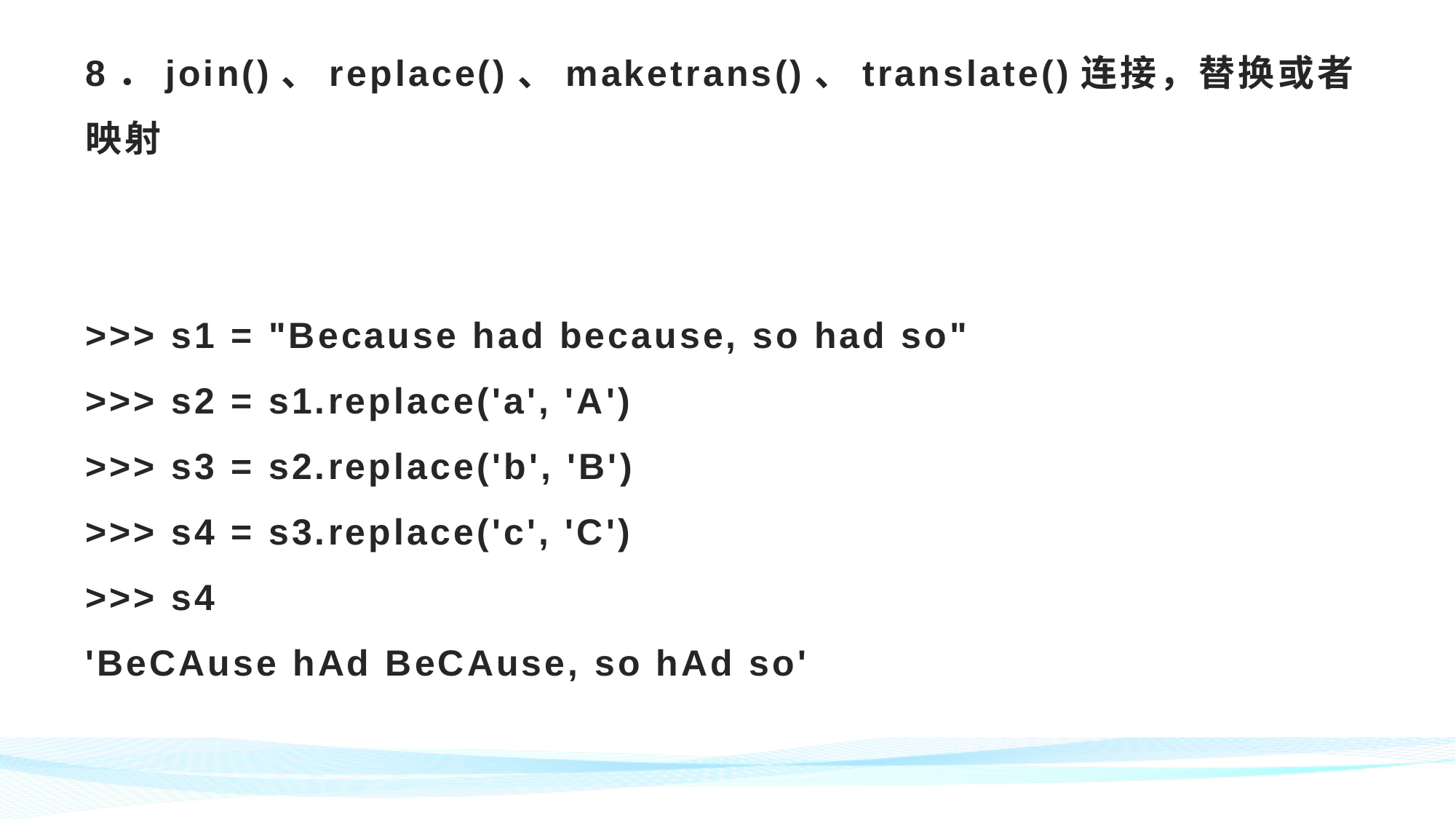

# 8．join()、replace()、maketrans()、translate()连接，替换或者映射 >>> s1 = "Because had because, so had so" >>> s2 = s1.replace('a', 'A') >>> s3 = s2.replace('b', 'B') >>> s4 = s3.replace('c', 'C') >>> s4 'BeCAuse hAd BeCAuse, so hAd so'